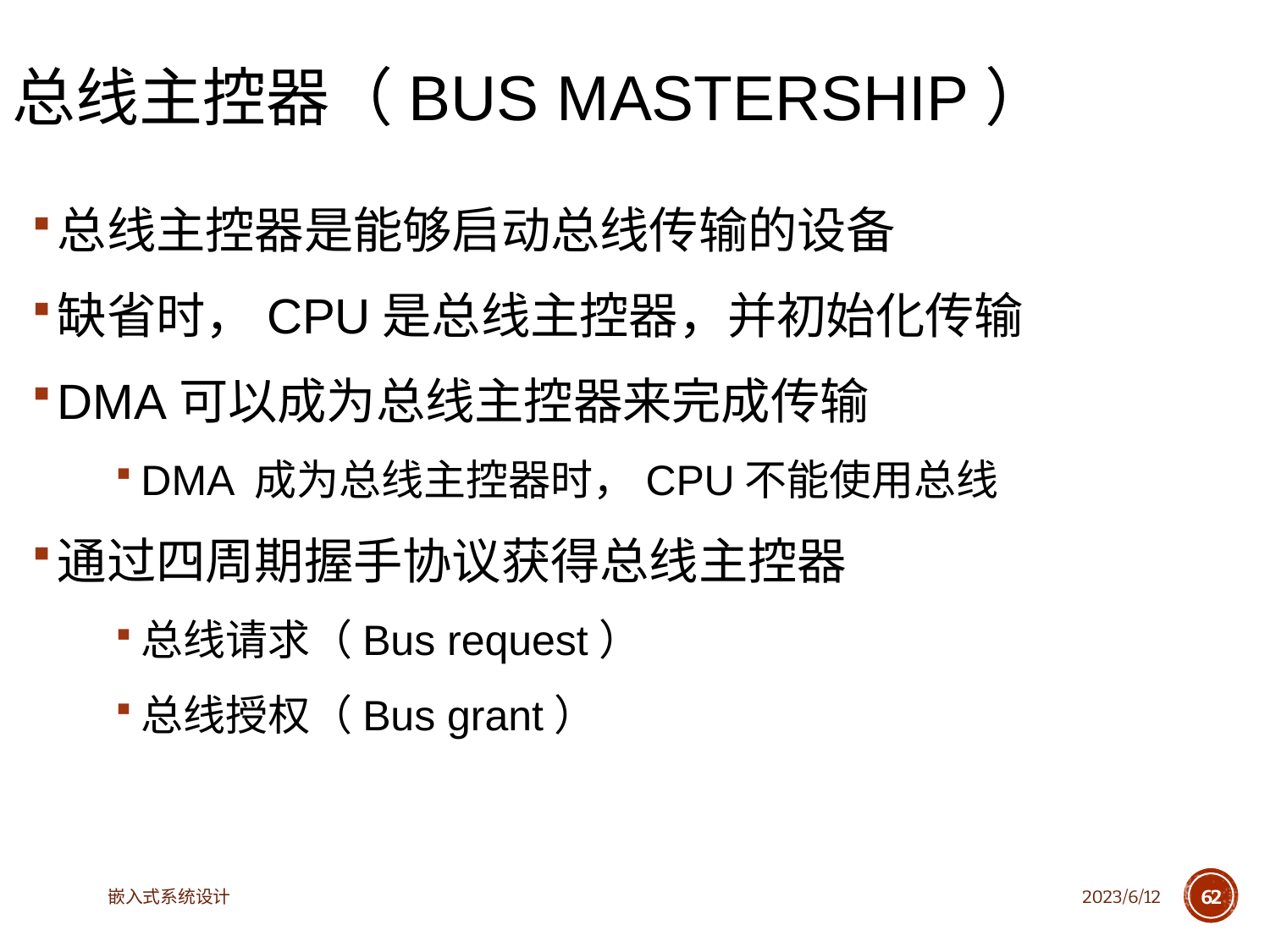

总线主控器（Bus mastership）
总线主控器是能够启动总线传输的设备
缺省时，CPU是总线主控器，并初始化传输
DMA可以成为总线主控器来完成传输
DMA 成为总线主控器时，CPU不能使用总线
通过四周期握手协议获得总线主控器
总线请求（Bus request）
总线授权（Bus grant）
嵌入式系统设计
2023/6/12
62